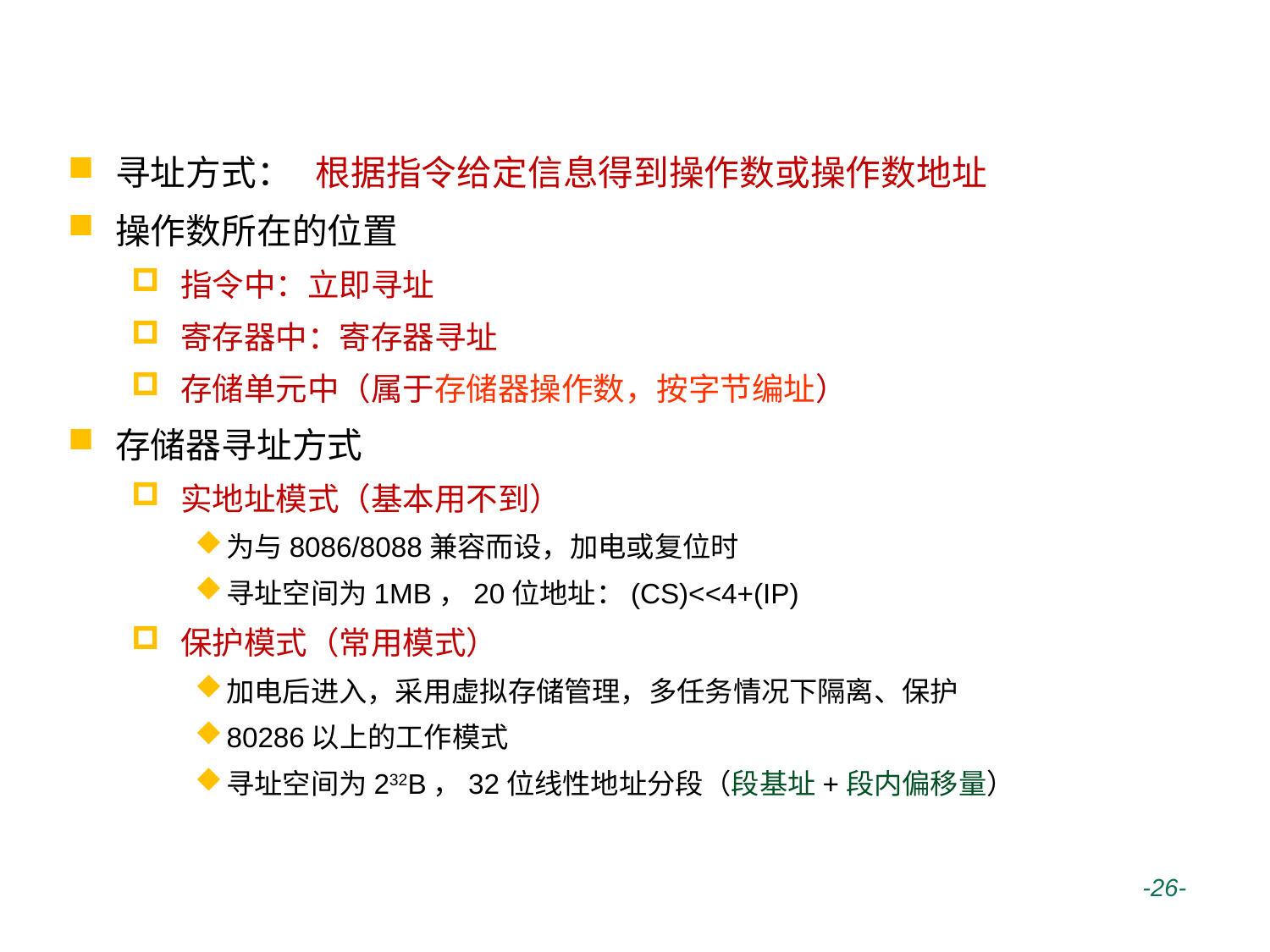

# IA-32的寻址方式
寻址方式：   根据指令给定信息得到操作数或操作数地址
操作数所在的位置
指令中：立即寻址
寄存器中：寄存器寻址
存储单元中（属于存储器操作数，按字节编址）
存储器寻址方式
实地址模式（基本用不到）
为与8086/8088兼容而设，加电或复位时
寻址空间为1MB，20位地址：(CS)<<4+(IP)
保护模式（常用模式）
加电后进入，采用虚拟存储管理，多任务情况下隔离、保护
80286以上的工作模式
寻址空间为232B，32位线性地址分段（段基址+段内偏移量）

 -26-